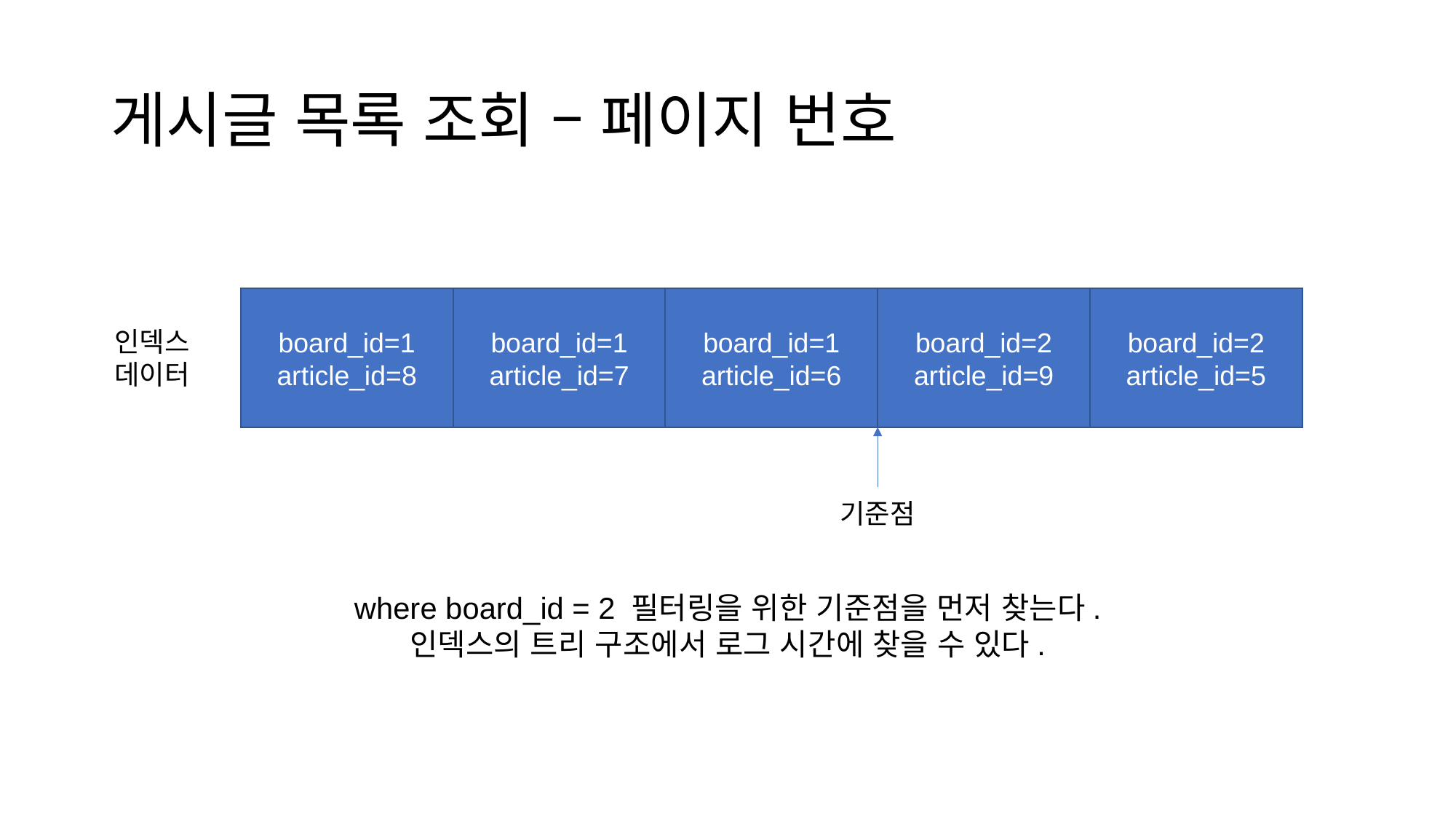

# 게시글 목록 조회 – 페이지 번호
board_id=2
article_id=5
board_id=1
article_id=7
board_id=1
article_id=6
board_id=2
article_id=9
board_id=1
article_id=8
인덱스
데이터
기준점
where board_id = 2 필터링을 위한 기준점을 먼저 찾는다.
인덱스의 트리 구조에서 로그 시간에 찾을 수 있다.